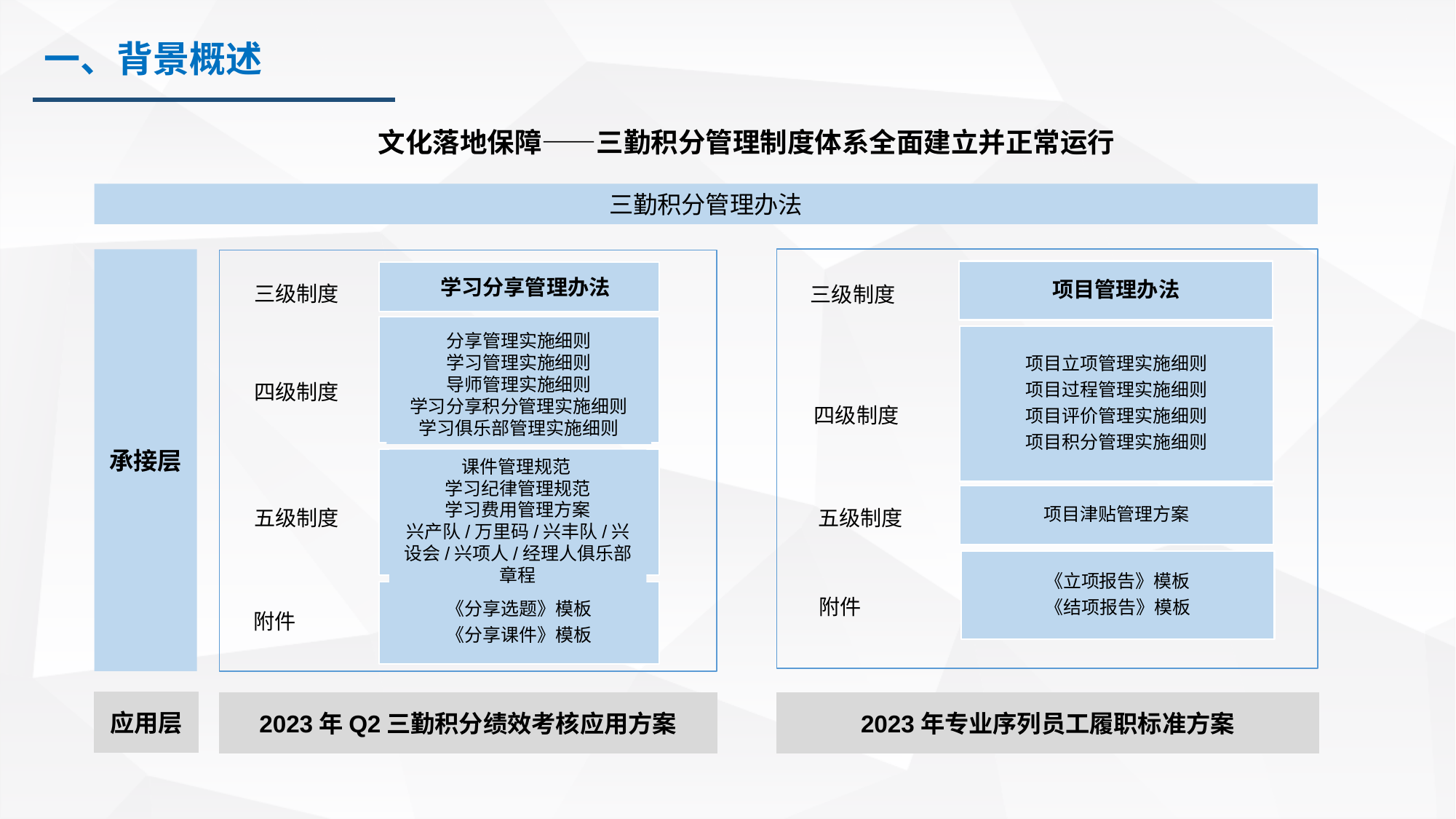

一、背景概述
文化落地保障——三勤积分管理制度体系全面建立并正常运行
三勤积分管理办法

承接层

项目管理办法
  学习分享管理办法
三级制度
三级制度

分享管理实施细则
学习管理实施细则
导师管理实施细则
学习分享积分管理实施细则
学习俱乐部管理实施细则
项目立项管理实施细则
项目过程管理实施细则
项目评价管理实施细则
项目积分管理实施细则
四级制度
四级制度

课件管理规范
学习纪律管理规范
学习费用管理方案
兴产队/万里码/兴丰队/兴设会/兴项人/经理人俱乐部章程
项目津贴管理方案
五级制度
五级制度
《立项报告》模板
《结项报告》模板
《分享选题》模板
《分享课件》模板
附件
附件
应用层
2023年Q2三勤积分绩效考核应用方案
2023年专业序列员工履职标准方案